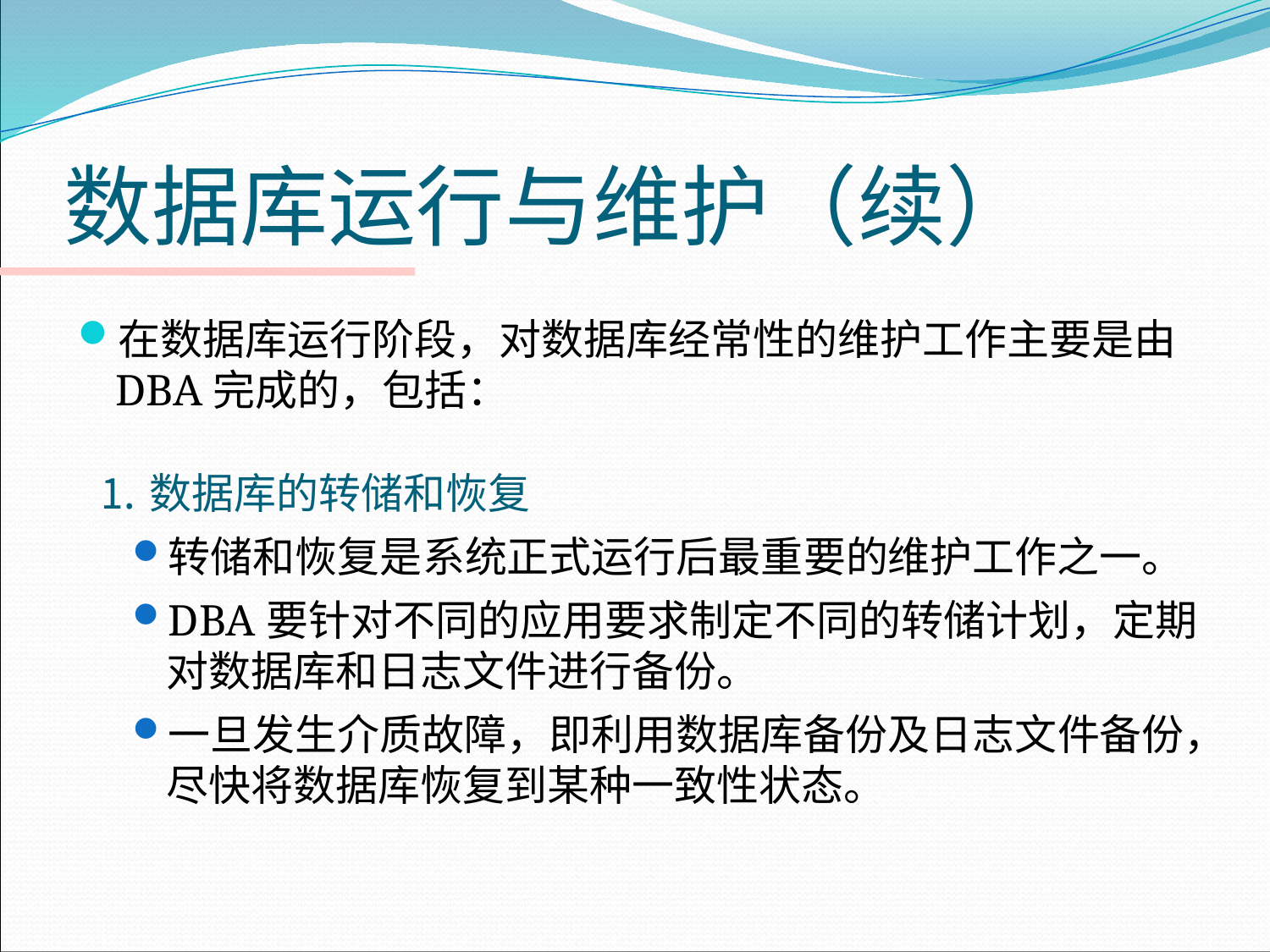

# 数据库运行与维护（续）
在数据库运行阶段，对数据库经常性的维护工作主要是由DBA完成的，包括：

  ⒈数据库的转储和恢复
转储和恢复是系统正式运行后最重要的维护工作之一。
DBA要针对不同的应用要求制定不同的转储计划，定期对数据库和日志文件进行备份。
一旦发生介质故障，即利用数据库备份及日志文件备份，尽快将数据库恢复到某种一致性状态。

814